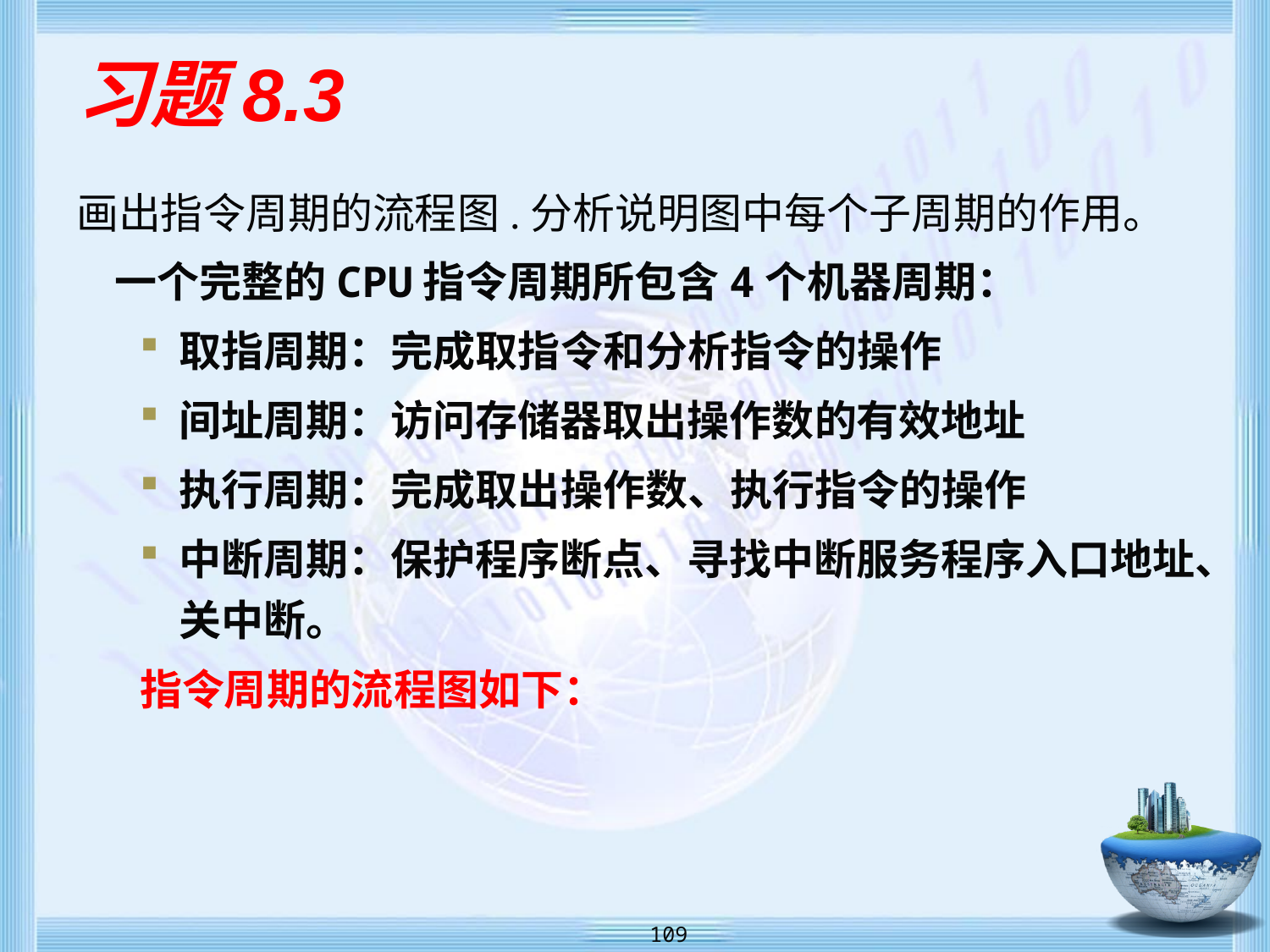

# 习题8.3
画出指令周期的流程图.分析说明图中每个子周期的作用。
   一个完整的CPU指令周期所包含4个机器周期：
取指周期：完成取指令和分析指令的操作
间址周期：访问存储器取出操作数的有效地址
执行周期：完成取出操作数、执行指令的操作
中断周期：保护程序断点、寻找中断服务程序入口地址、关中断。
指令周期的流程图如下：

    109